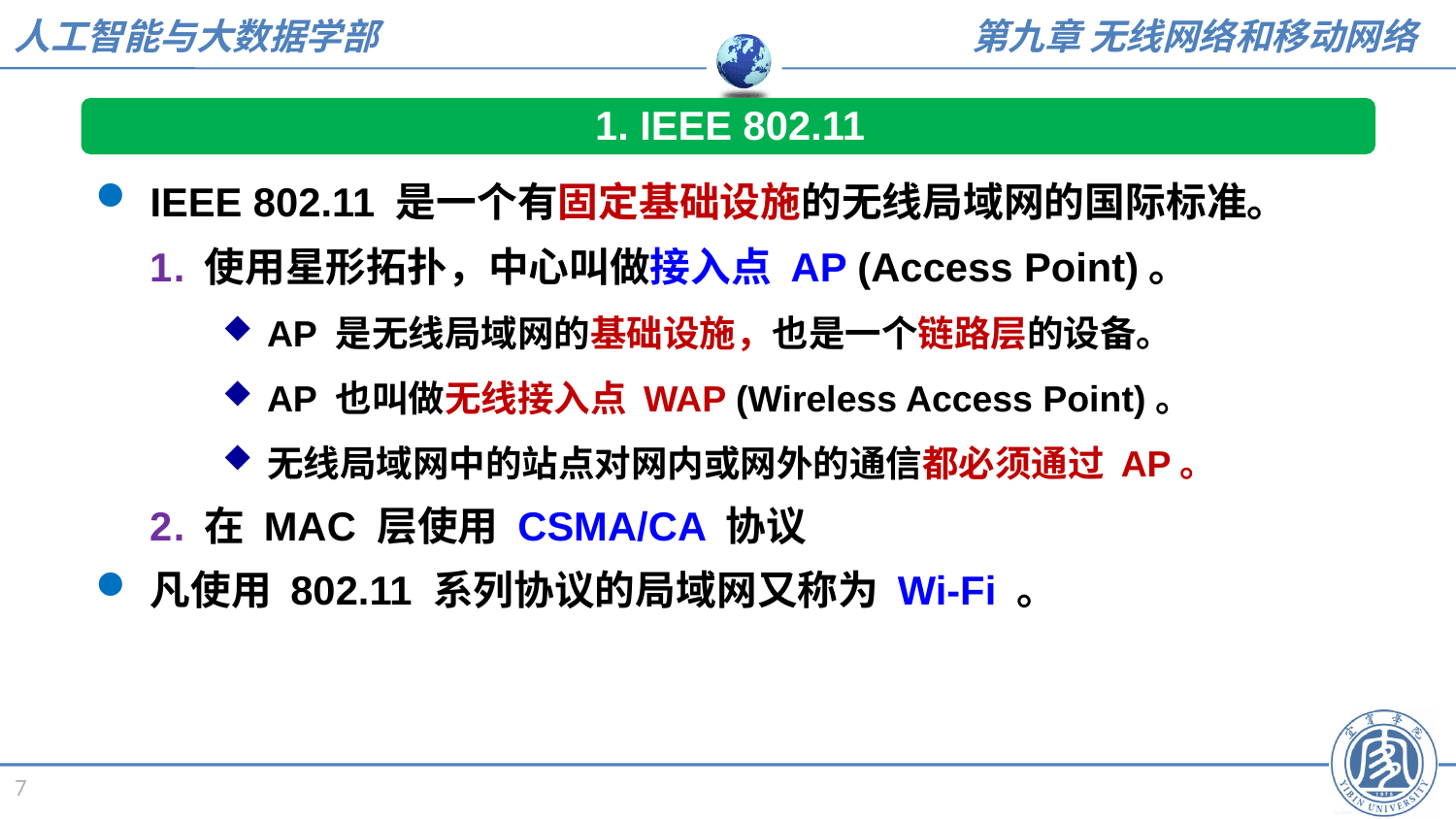

1. IEEE 802.11

IEEE 802.11 是一个有固定基础设施的无线局域网的国际标准。
使用星形拓扑，中心叫做接入点 AP (Access Point)。
AP 是无线局域网的基础设施，也是一个链路层的设备。
AP 也叫做无线接入点 WAP (Wireless Access Point)。
无线局域网中的站点对网内或网外的通信都必须通过 AP。
在 MAC 层使用 CSMA/CA 协议
凡使用 802.11 系列协议的局域网又称为 Wi-Fi 。
7